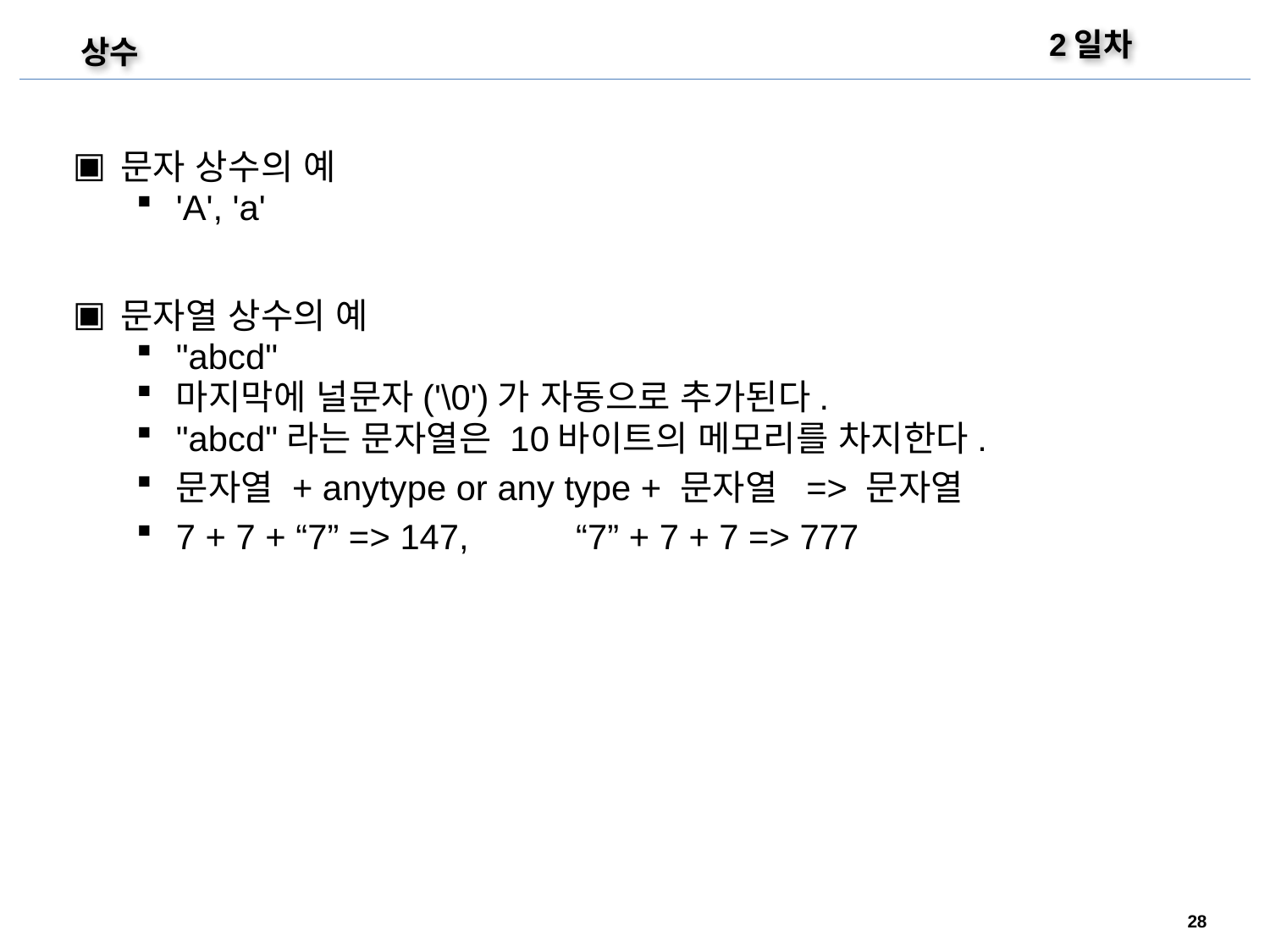

2일차
상수
문자 상수의 예
'A', 'a'

문자열 상수의 예
"abcd"
마지막에 널문자('\0')가 자동으로 추가된다.
"abcd"라는 문자열은 10바이트의 메모리를 차지한다.
문자열 + anytype or any type + 문자열  => 문자열
7 + 7 + “7” => 147,           “7” + 7 + 7 => 777